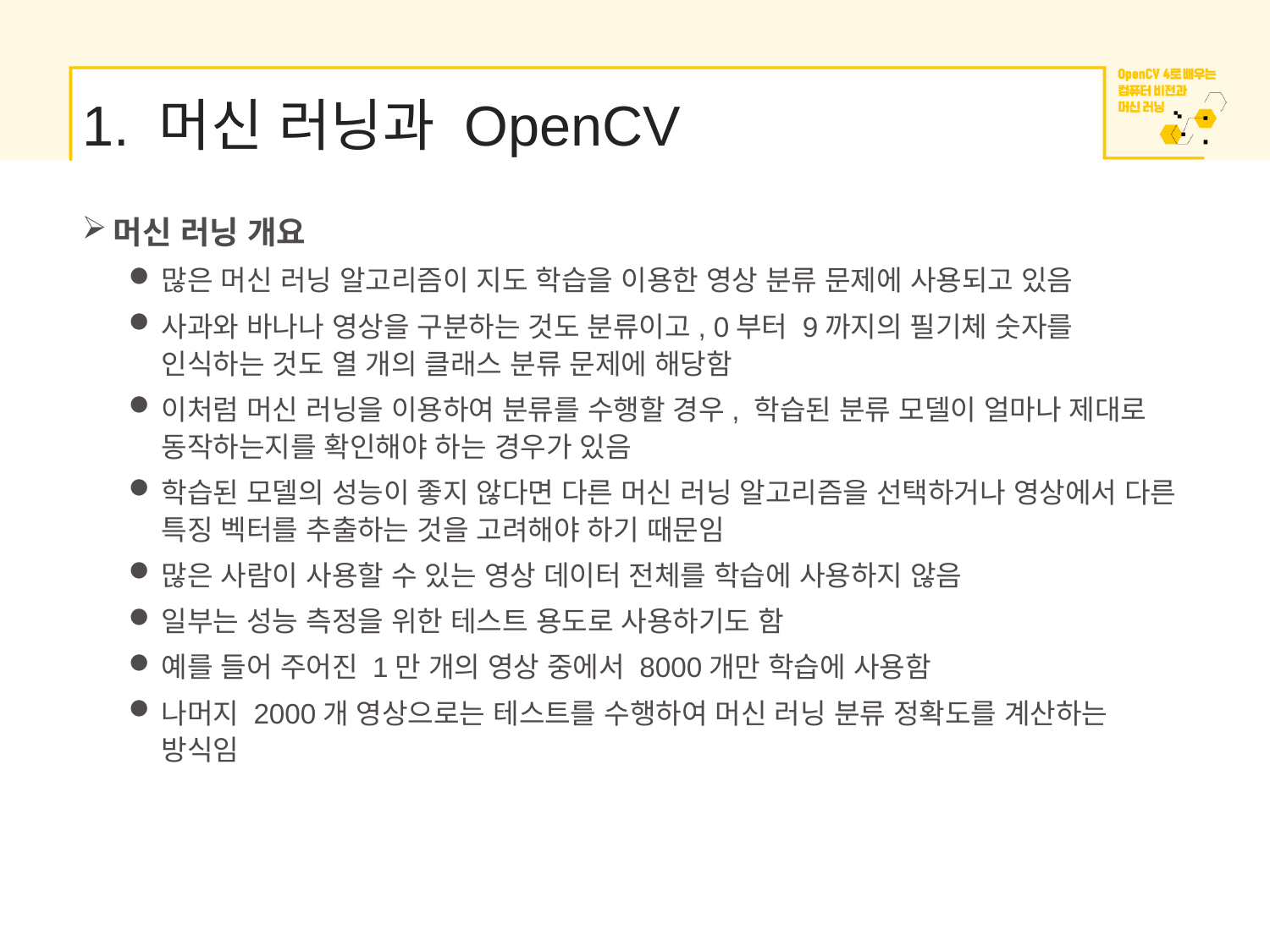

# 1. 머신 러닝과 OpenCV
머신 러닝 개요
많은 머신 러닝 알고리즘이 지도 학습을 이용한 영상 분류 문제에 사용되고 있음
사과와 바나나 영상을 구분하는 것도 분류이고, 0부터 9까지의 필기체 숫자를 인식하는 것도 열 개의 클래스 분류 문제에 해당함
이처럼 머신 러닝을 이용하여 분류를 수행할 경우, 학습된 분류 모델이 얼마나 제대로 동작하는지를 확인해야 하는 경우가 있음
학습된 모델의 성능이 좋지 않다면 다른 머신 러닝 알고리즘을 선택하거나 영상에서 다른 특징 벡터를 추출하는 것을 고려해야 하기 때문임
많은 사람이 사용할 수 있는 영상 데이터 전체를 학습에 사용하지 않음
일부는 성능 측정을 위한 테스트 용도로 사용하기도 함
예를 들어 주어진 1만 개의 영상 중에서 8000개만 학습에 사용함
나머지 2000개 영상으로는 테스트를 수행하여 머신 러닝 분류 정확도를 계산하는 방식임